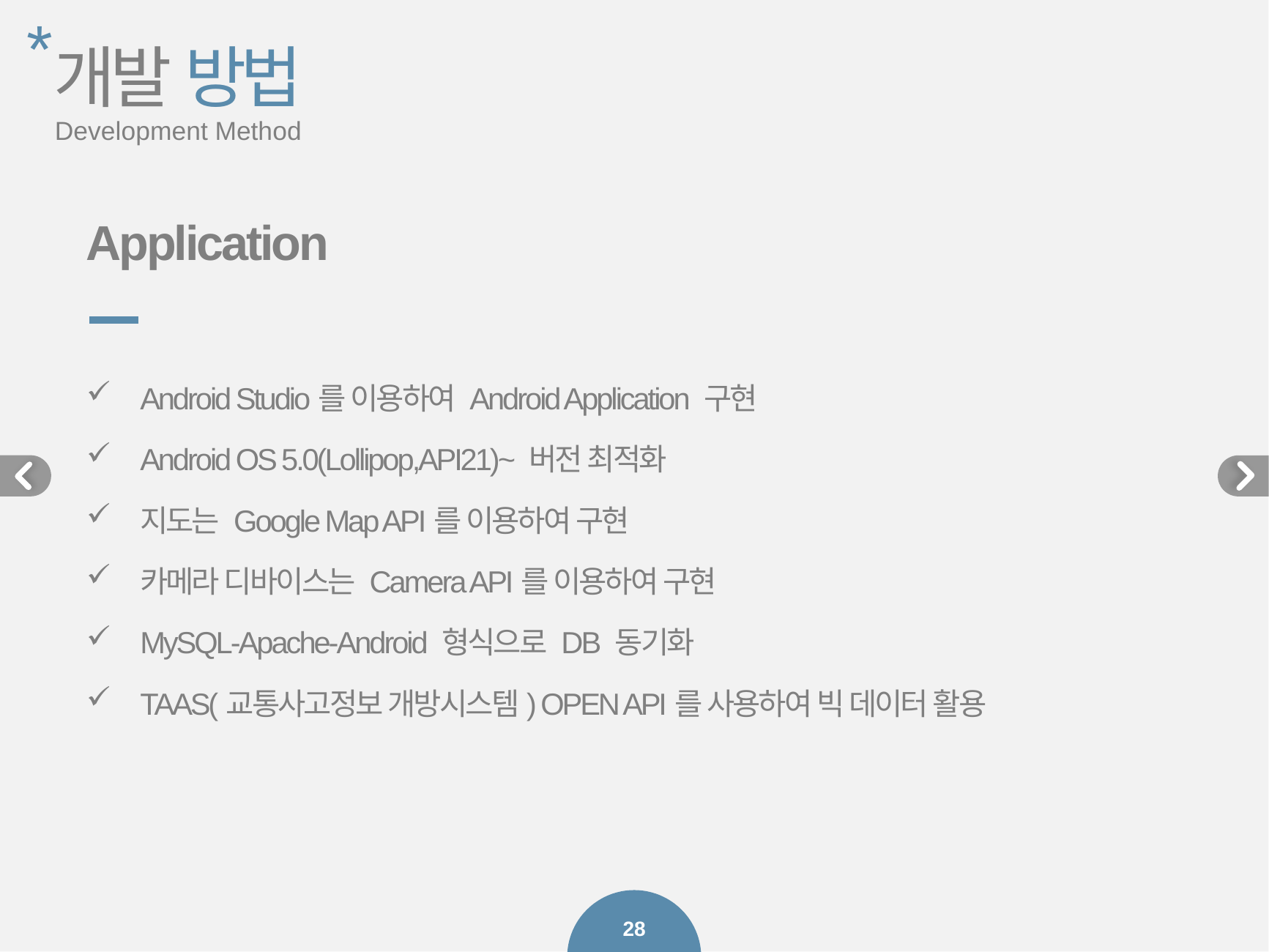

*
개발 방법
Development Method
Application
Android Studio를 이용하여 Android Application 구현
Android OS 5.0(Lollipop,API21)~ 버전 최적화
지도는 Google Map API를 이용하여 구현
카메라 디바이스는 Camera API를 이용하여 구현
MySQL-Apache-Android 형식으로 DB 동기화
TAAS(교통사고정보 개방시스템) OPEN API를 사용하여 빅 데이터 활용